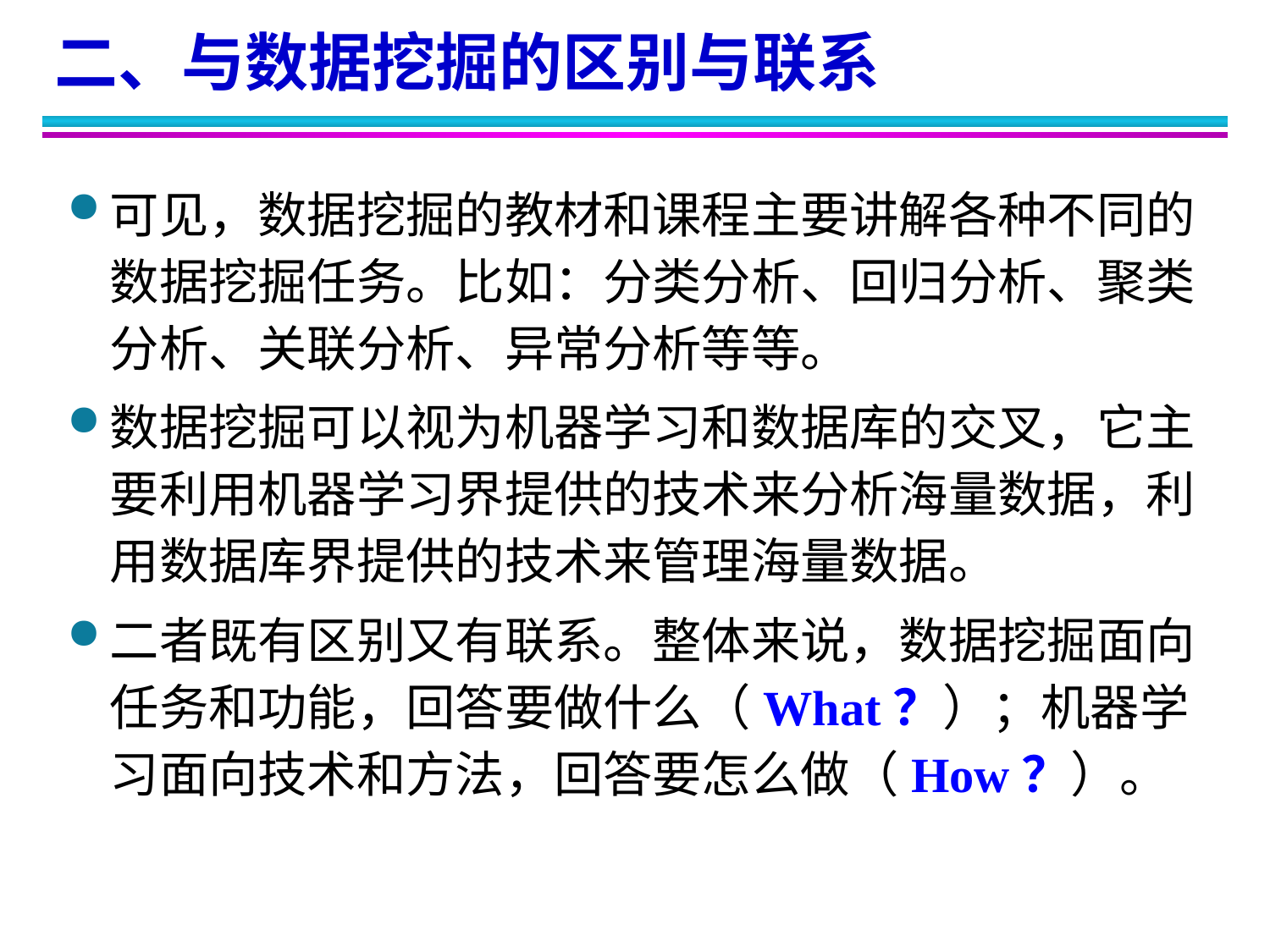

二、与数据挖掘的区别与联系
可见，数据挖掘的教材和课程主要讲解各种不同的数据挖掘任务。比如：分类分析、回归分析、聚类分析、关联分析、异常分析等等。
数据挖掘可以视为机器学习和数据库的交叉，它主要利用机器学习界提供的技术来分析海量数据，利用数据库界提供的技术来管理海量数据。
二者既有区别又有联系。整体来说，数据挖掘面向任务和功能，回答要做什么（What？）；机器学习面向技术和方法，回答要怎么做（How？）。